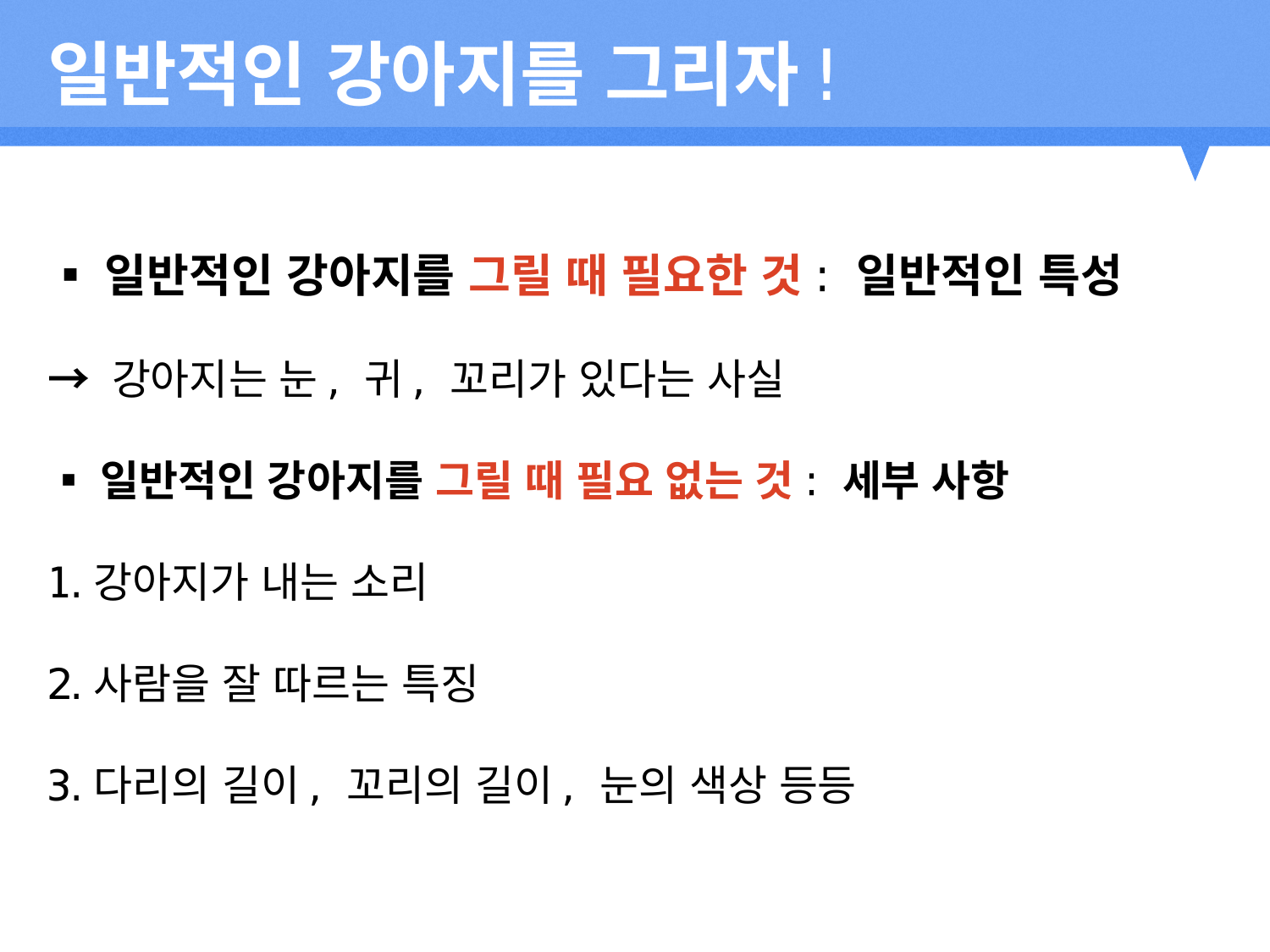

일반적인 강아지를 그리자!
▪일반적인 강아지를 그릴 때 필요한 것: 일반적인 특성

→ 강아지는 눈, 귀, 꼬리가 있다는 사실

▪일반적인 강아지를 그릴 때 필요 없는 것: 세부 사항

1.강아지가 내는 소리

2.사람을 잘 따르는 특징

3.다리의 길이, 꼬리의 길이, 눈의 색상 등등
2012
2011
2013